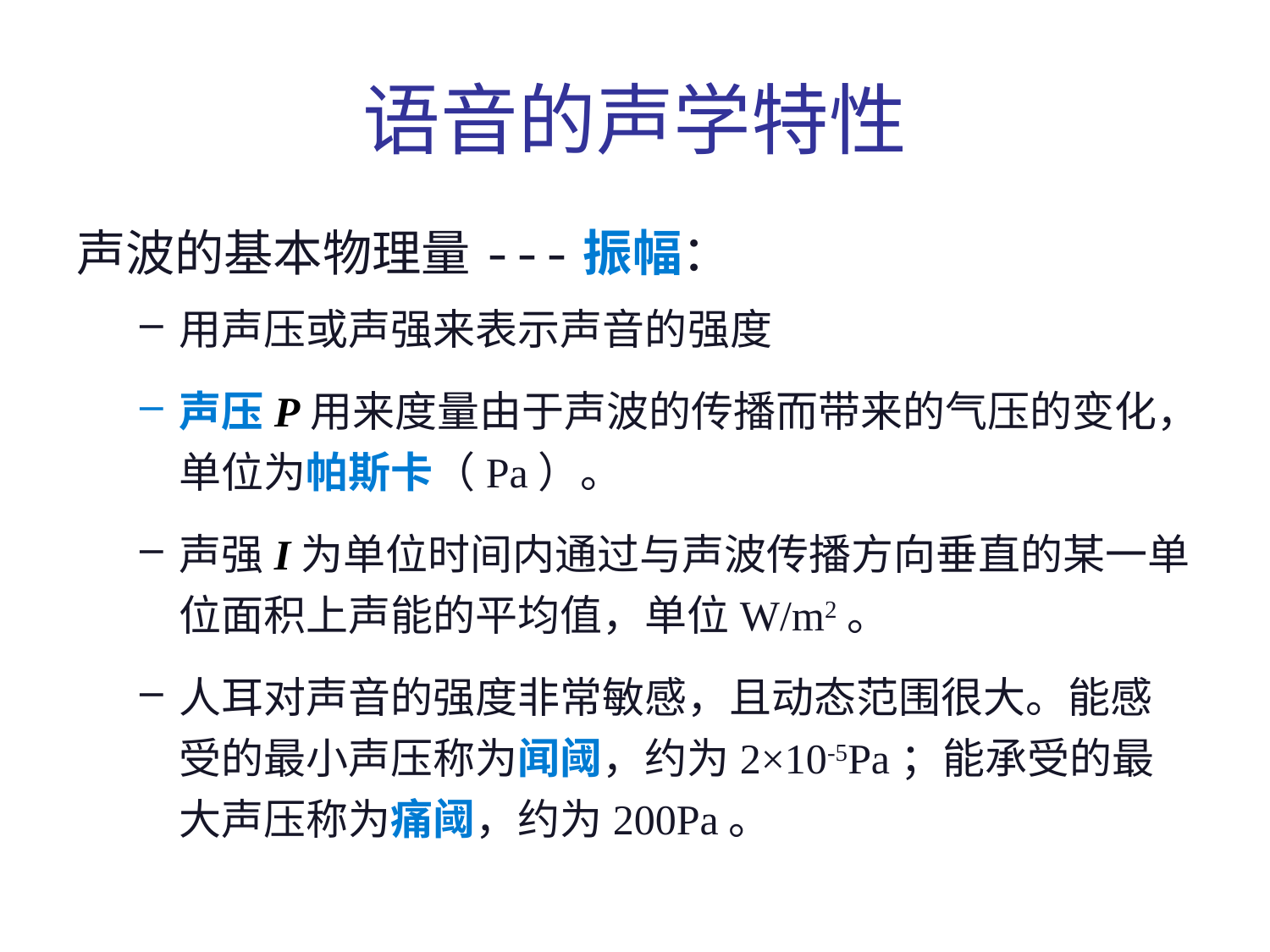

# 语音的声学特性
声波的基本物理量---振幅：
用声压或声强来表示声音的强度
声压P用来度量由于声波的传播而带来的气压的变化，单位为帕斯卡（Pa）。
声强I为单位时间内通过与声波传播方向垂直的某一单位面积上声能的平均值，单位W/m2。
人耳对声音的强度非常敏感，且动态范围很大。能感受的最小声压称为闻阈，约为2×10-5Pa；能承受的最大声压称为痛阈，约为200Pa。